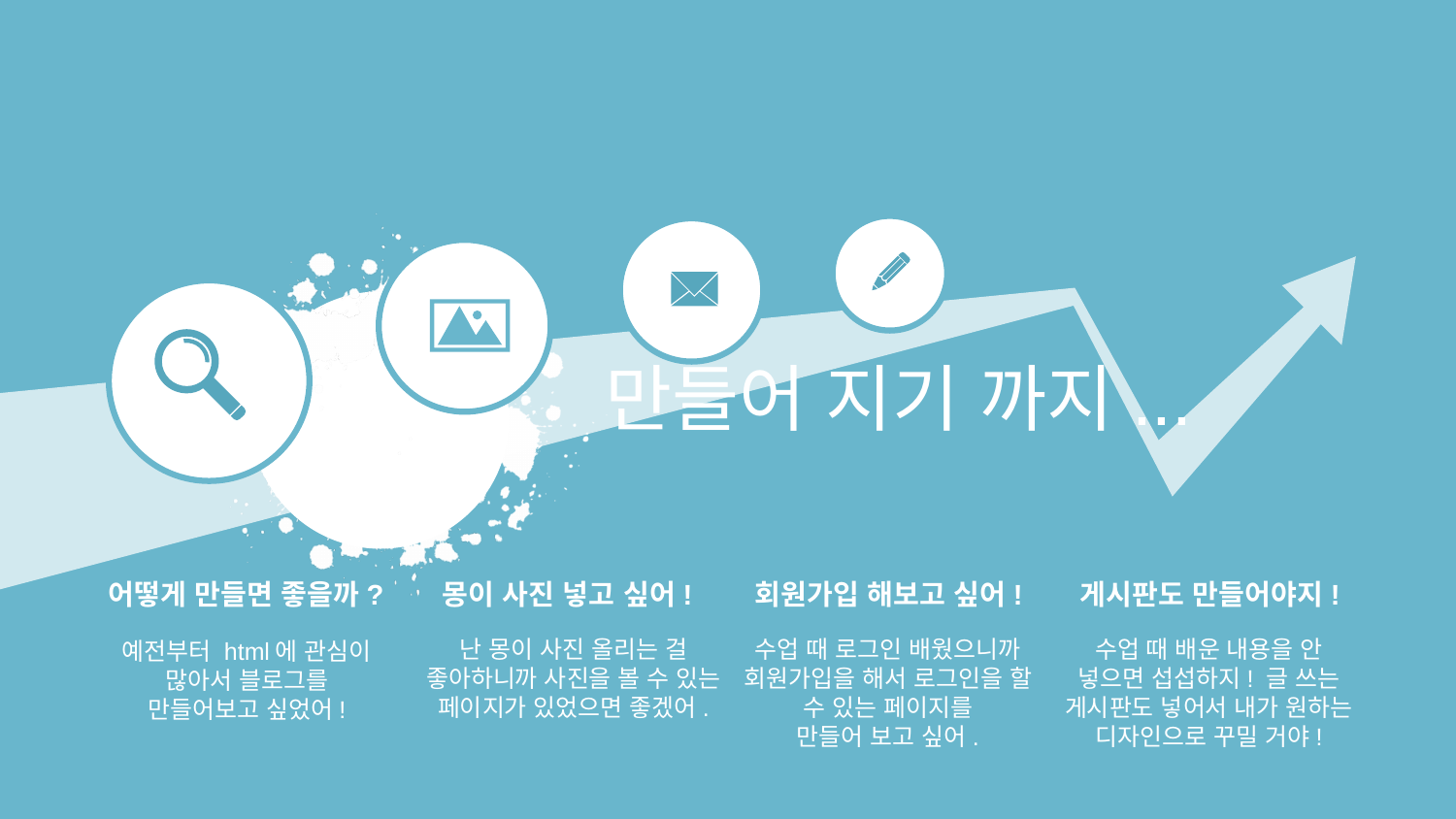

만들어 지기 까지...
어떻게 만들면 좋을까?
예전부터 html에 관심이
많아서 블로그를
만들어보고 싶었어!
몽이 사진 넣고 싶어!
난 몽이 사진 올리는 걸 좋아하니까 사진을 볼 수 있는
페이지가 있었으면 좋겠어.
회원가입 해보고 싶어!
수업 때 로그인 배웠으니까 회원가입을 해서 로그인을 할 수 있는 페이지를
만들어 보고 싶어.
게시판도 만들어야지!
수업 때 배운 내용을 안
넣으면 섭섭하지! 글 쓰는
게시판도 넣어서 내가 원하는 디자인으로 꾸밀 거야!